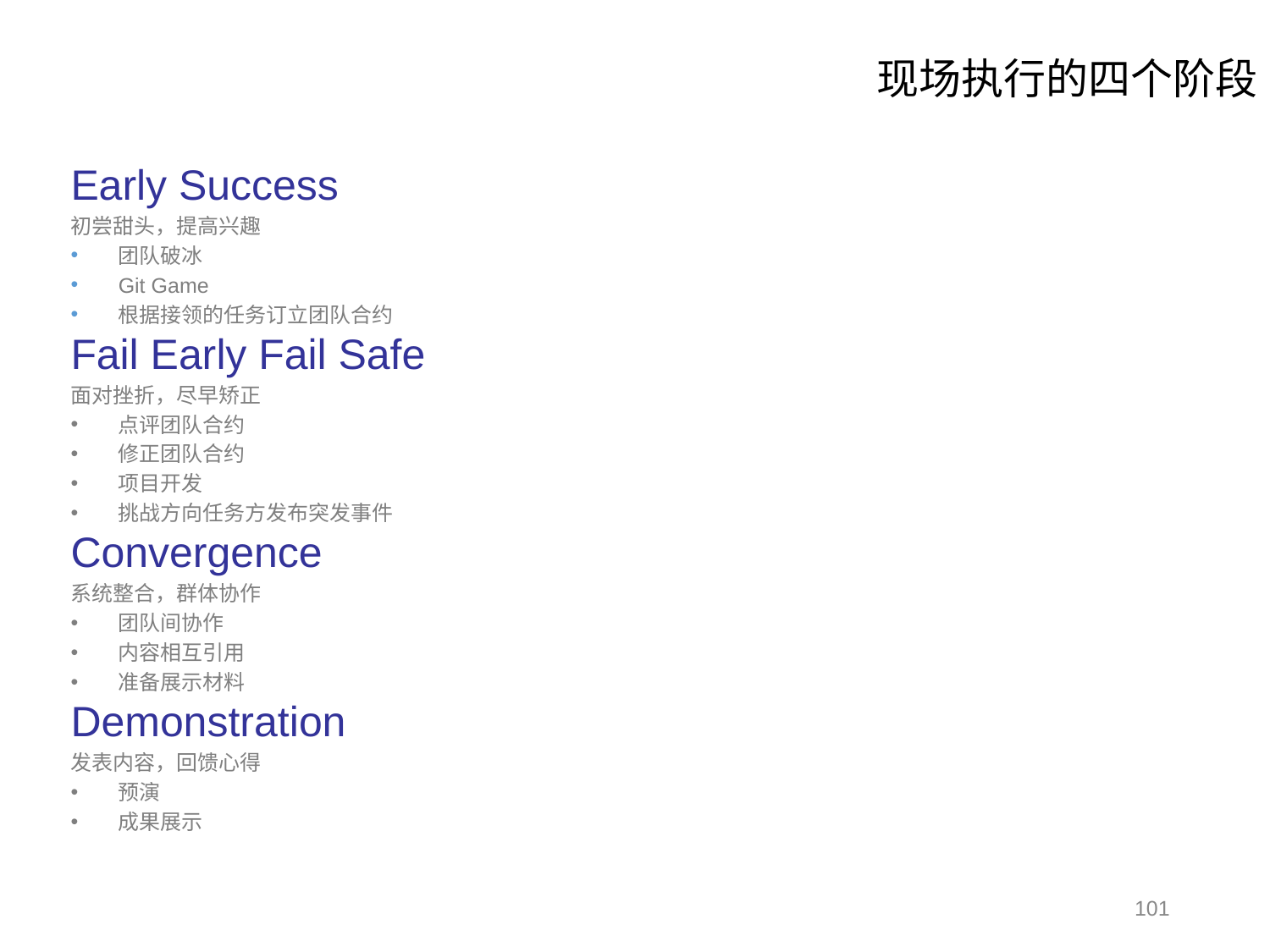

现场执行的四个阶段
Early Success
初尝甜头，提高兴趣
团队破冰
Git Game
根据接领的任务订立团队合约
Fail Early Fail Safe
面对挫折，尽早矫正
点评团队合约
修正团队合约
项目开发
挑战方向任务方发布突发事件
Convergence
系统整合，群体协作
团队间协作
内容相互引用
准备展示材料
Demonstration
发表内容，回馈心得
预演
成果展示
101